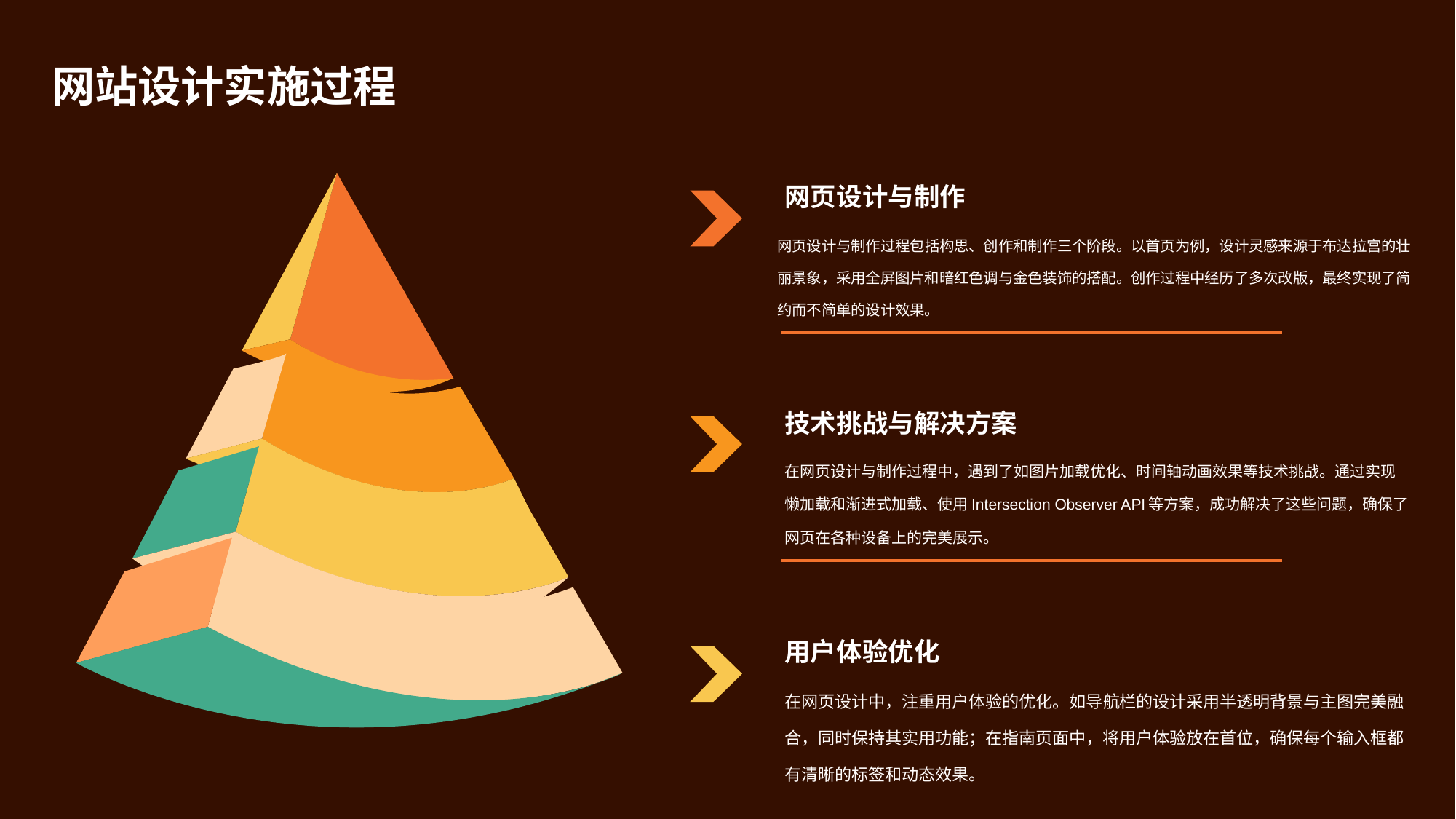

网站设计实施过程
网页设计与制作

网页设计与制作过程包括构思、创作和制作三个阶段。以首页为例，设计灵感来源于布达拉宫的壮丽景象，采用全屏图片和暗红色调与金色装饰的搭配。创作过程中经历了多次改版，最终实现了简约而不简单的设计效果。

技术挑战与解决方案

在网页设计与制作过程中，遇到了如图片加载优化、时间轴动画效果等技术挑战。通过实现懒加载和渐进式加载、使用Intersection Observer API等方案，成功解决了这些问题，确保了网页在各种设备上的完美展示。

用户体验优化

在网页设计中，注重用户体验的优化。如导航栏的设计采用半透明背景与主图完美融合，同时保持其实用功能；在指南页面中，将用户体验放在首位，确保每个输入框都有清晰的标签和动态效果。